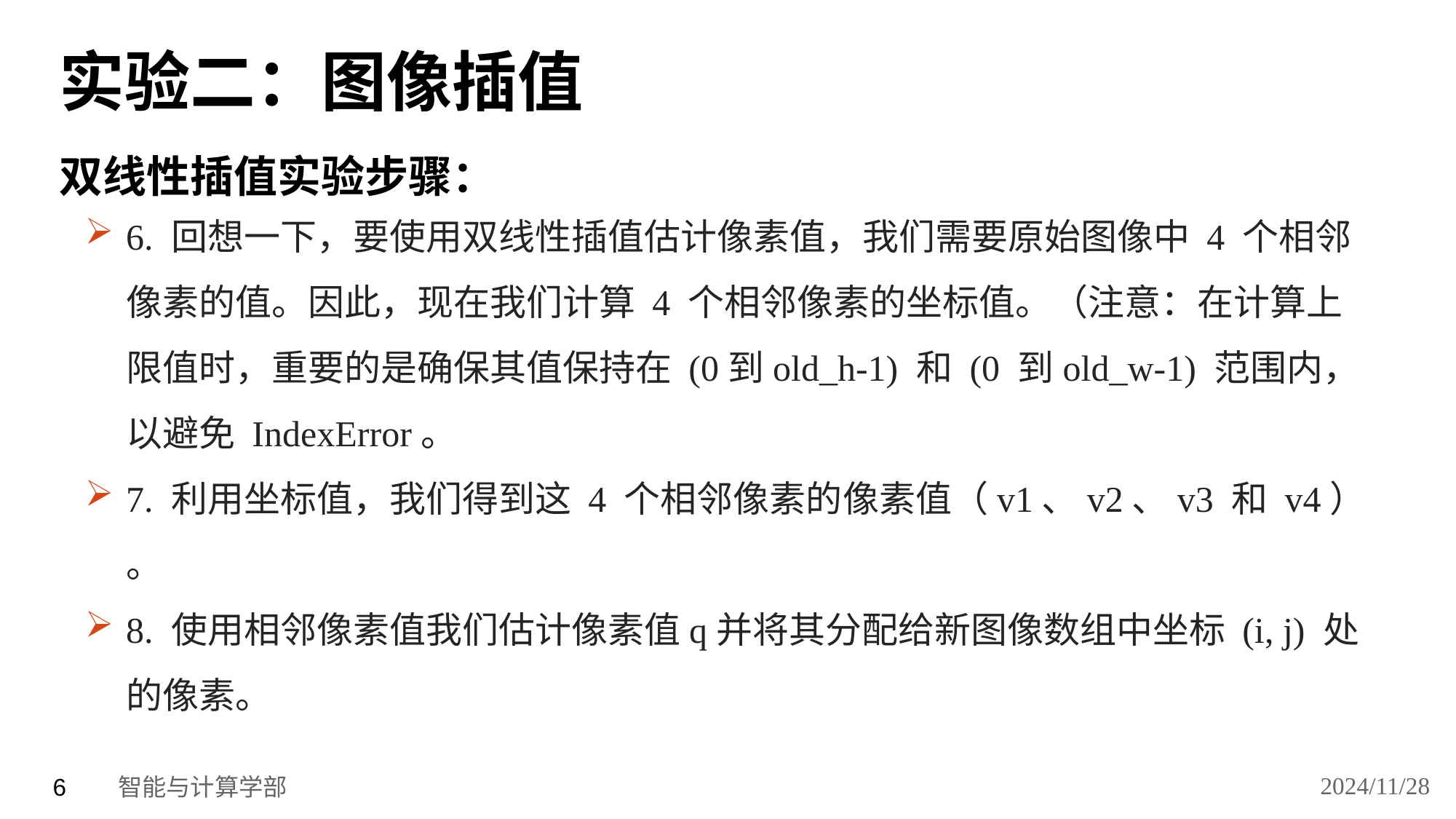

# 实验二：图像插值
双线性插值实验步骤：

6. 回想一下，要使用双线性插值估计像素值，我们需要原始图像中 4 个相邻像素的值。因此，现在我们计算 4 个相邻像素的坐标值。（注意：在计算上限值时，重要的是确保其值保持在 (0到old_h-1) 和 (0 到old_w-1) 范围内，以避免 IndexError。
7. 利用坐标值，我们得到这 4 个相邻像素的像素值（v1、v2、v3 和 v4） 。
8. 使用相邻像素值我们估计像素值q并将其分配给新图像数组中坐标 (i, j) 处的像素。

2024/11/28
6
智能与计算学部